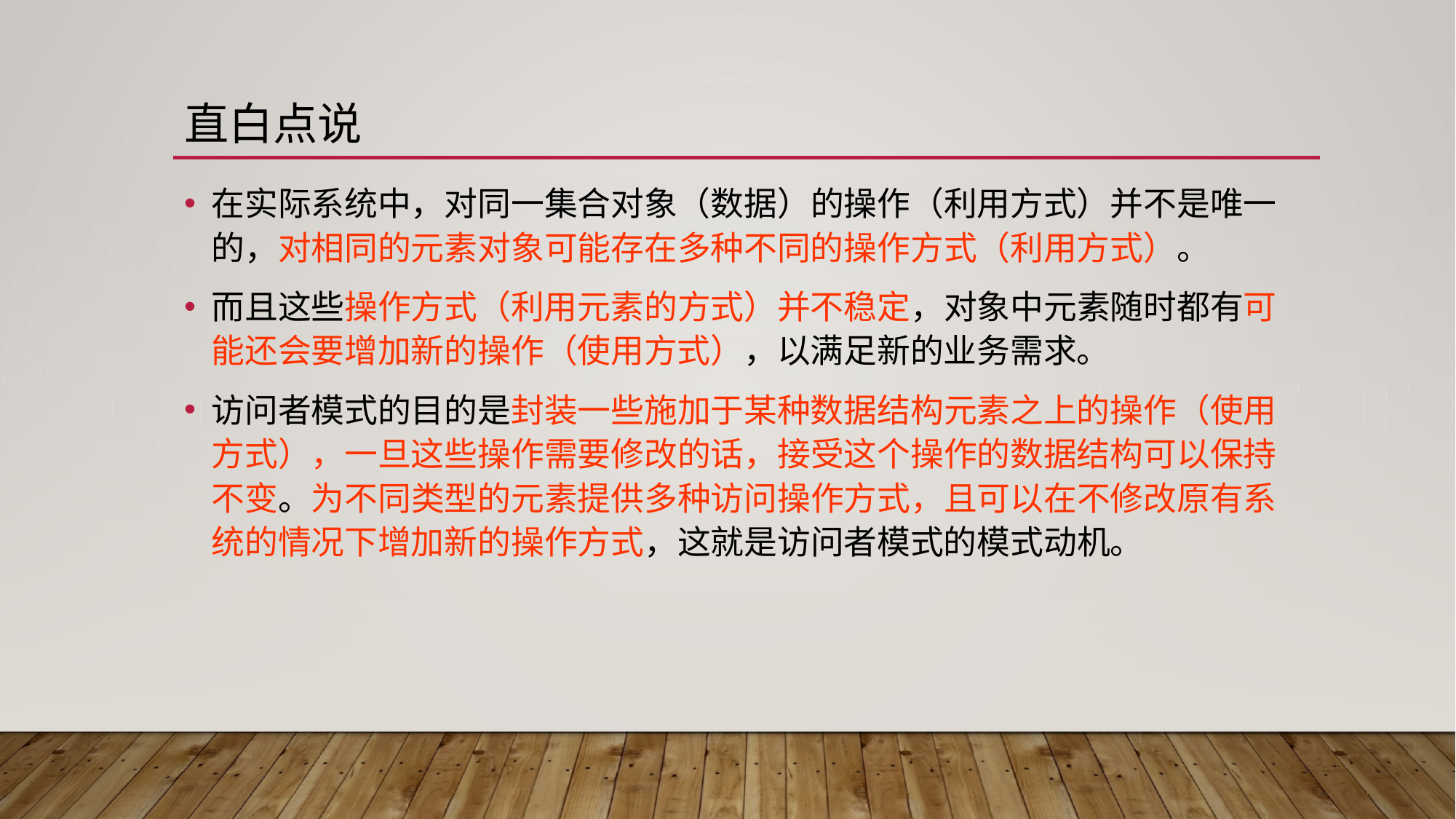

# 直白点说
在实际系统中，对同一集合对象（数据）的操作（利用方式）并不是唯一的，对相同的元素对象可能存在多种不同的操作方式（利用方式）。
而且这些操作方式（利用元素的方式）并不稳定，对象中元素随时都有可能还会要增加新的操作（使用方式），以满足新的业务需求。
访问者模式的目的是封装一些施加于某种数据结构元素之上的操作（使用方式），一旦这些操作需要修改的话，接受这个操作的数据结构可以保持不变。为不同类型的元素提供多种访问操作方式，且可以在不修改原有系统的情况下增加新的操作方式，这就是访问者模式的模式动机。